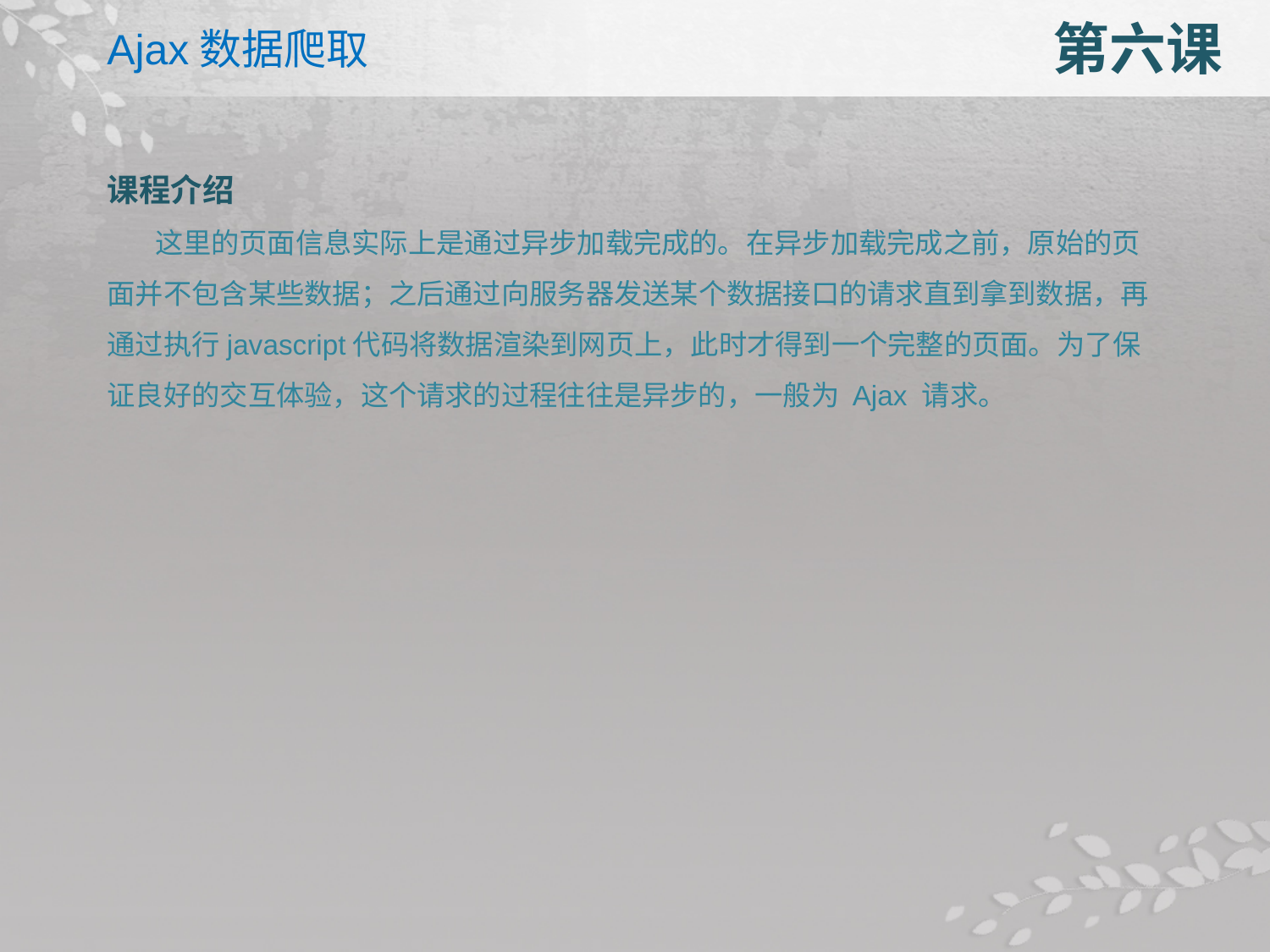

Ajax数据爬取
第六课
课程介绍
这里的页面信息实际上是通过异步加载完成的。在异步加载完成之前，原始的页面并不包含某些数据；之后通过向服务器发送某个数据接口的请求直到拿到数据，再通过执行javascript代码将数据渲染到网页上，此时才得到一个完整的页面。为了保证良好的交互体验，这个请求的过程往往是异步的，一般为 Ajax 请求。